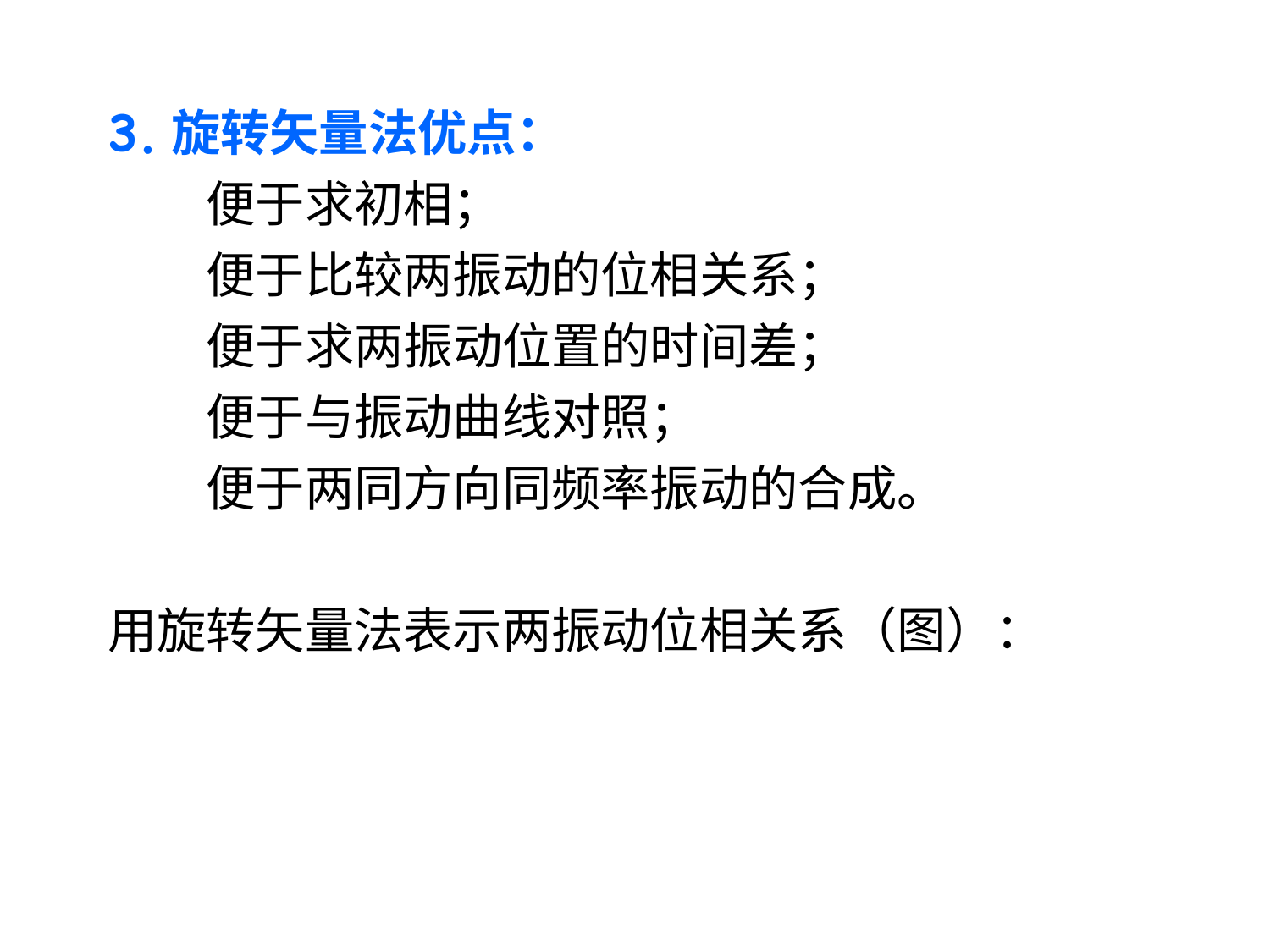

3.旋转矢量法优点：
　　便于求初相；
　　便于比较两振动的位相关系；
　　便于求两振动位置的时间差；
　　便于与振动曲线对照；
　　便于两同方向同频率振动的合成。

用旋转矢量法表示两振动位相关系（图）：